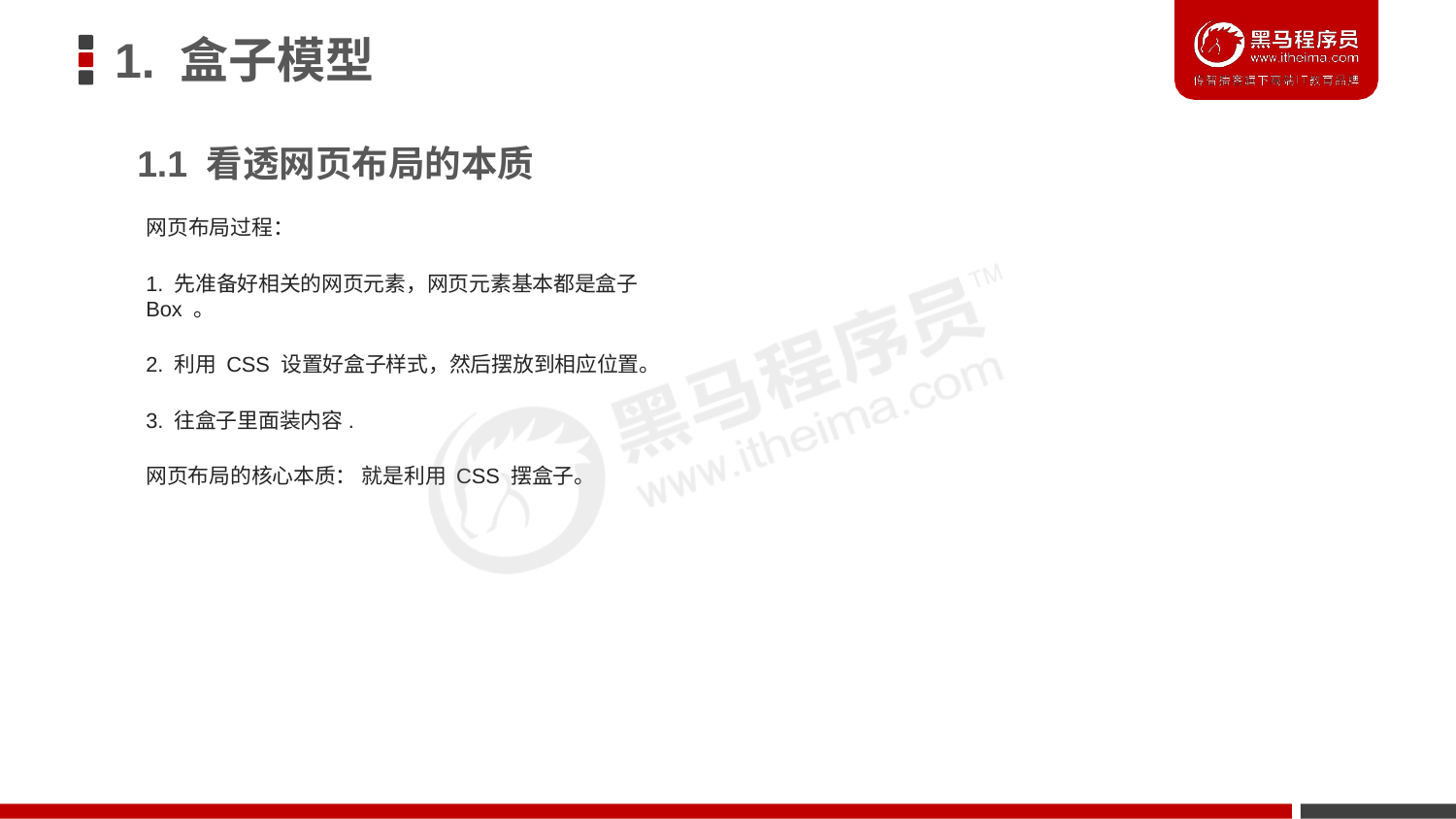

# 1. 盒子模型
1.1 看透网页布局的本质
网页布局过程：

1. 先准备好相关的网页元素，网页元素基本都是盒子 Box 。

2. 利用 CSS 设置好盒子样式，然后摆放到相应位置。

3. 往盒子里面装内容.

网页布局的核心本质： 就是利用 CSS 摆盒子。